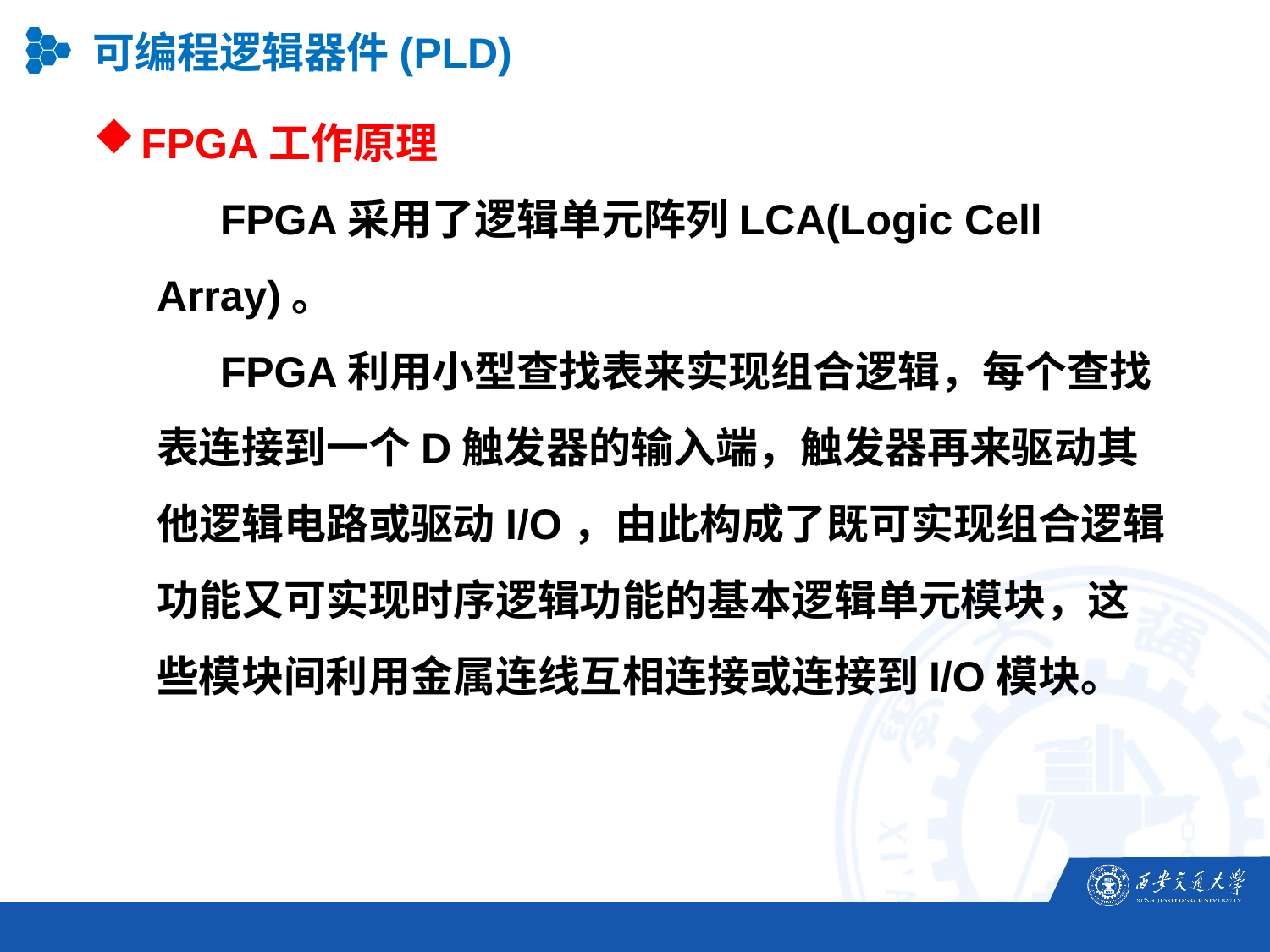

可编程逻辑器件(PLD)
FPGA工作原理
FPGA采用了逻辑单元阵列LCA(Logic Cell Array)。
FPGA利用小型查找表来实现组合逻辑，每个查找表连接到一个D触发器的输入端，触发器再来驱动其他逻辑电路或驱动I/O，由此构成了既可实现组合逻辑功能又可实现时序逻辑功能的基本逻辑单元模块，这些模块间利用金属连线互相连接或连接到I/O模块。